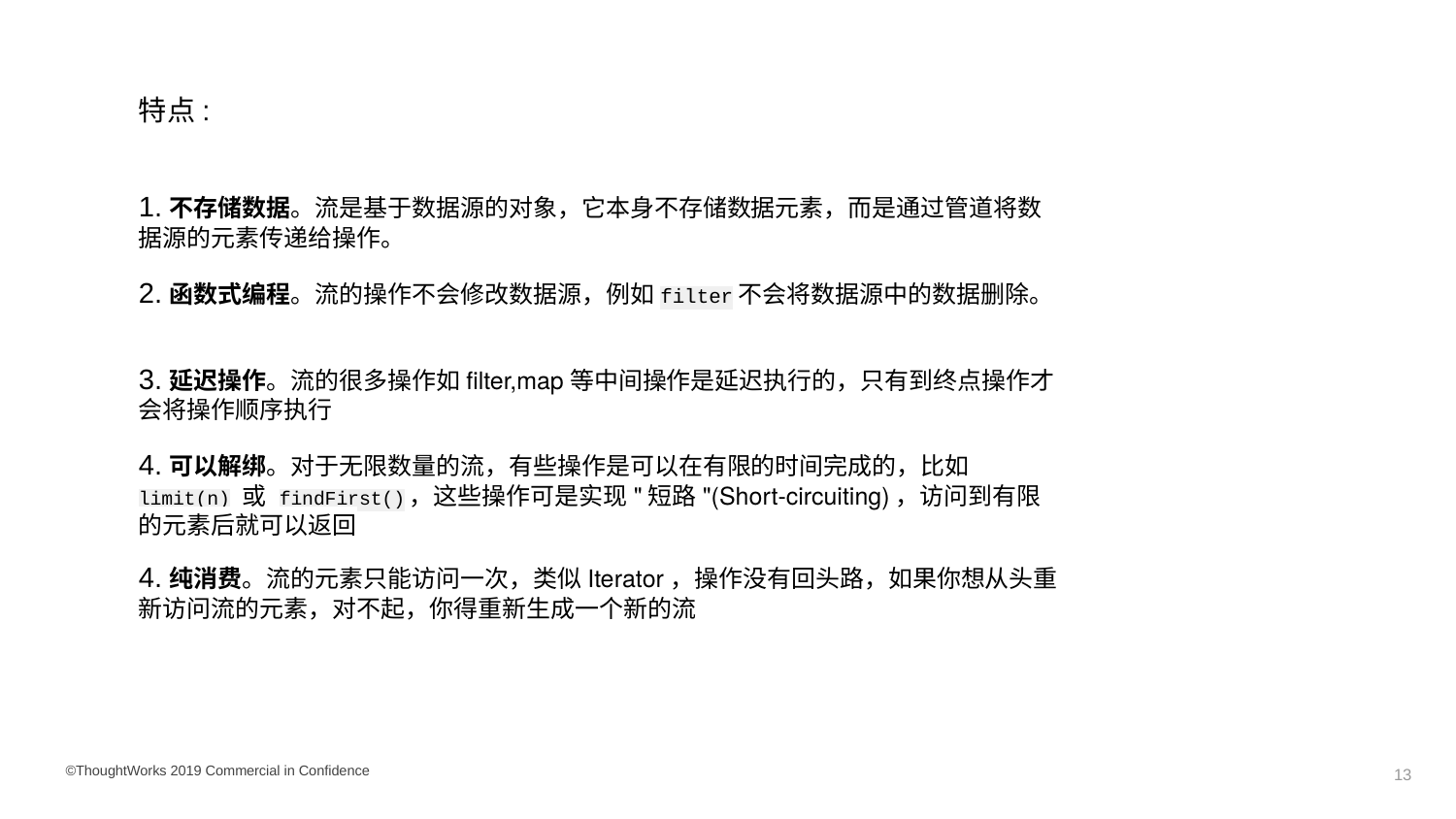

特点:
1.不存储数据。流是基于数据源的对象，它本身不存储数据元素，而是通过管道将数据源的元素传递给操作。

2.函数式编程。流的操作不会修改数据源，例如filter不会将数据源中的数据删除。

3.延迟操作。流的很多操作如filter,map等中间操作是延迟执行的，只有到终点操作才会将操作顺序执行

4.可以解绑。对于无限数量的流，有些操作是可以在有限的时间完成的，比如limit(n) 或 findFirst()，这些操作可是实现"短路"(Short-circuiting)，访问到有限的元素后就可以返回

4.纯消费。流的元素只能访问一次，类似Iterator，操作没有回头路，如果你想从头重新访问流的元素，对不起，你得重新生成一个新的流

©ThoughtWorks 2019 Commercial in Confidence
13